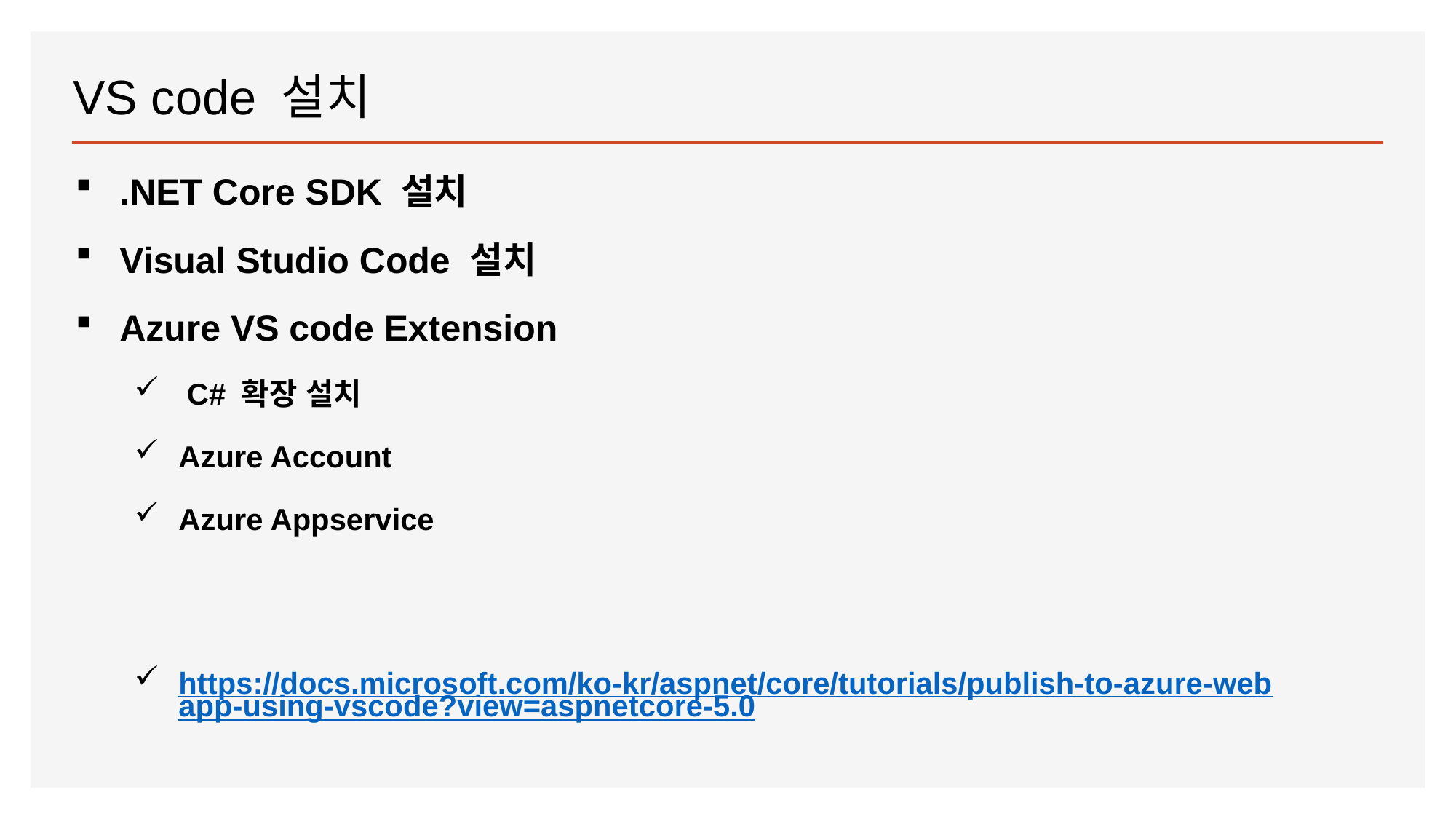

# VS code 설치
.NET Core SDK 설치
Visual Studio Code 설치
Azure VS code Extension
 C# 확장 설치
Azure Account
Azure Appservice

https://docs.microsoft.com/ko-kr/aspnet/core/tutorials/publish-to-azure-webapp-using-vscode?view=aspnetcore-5.0